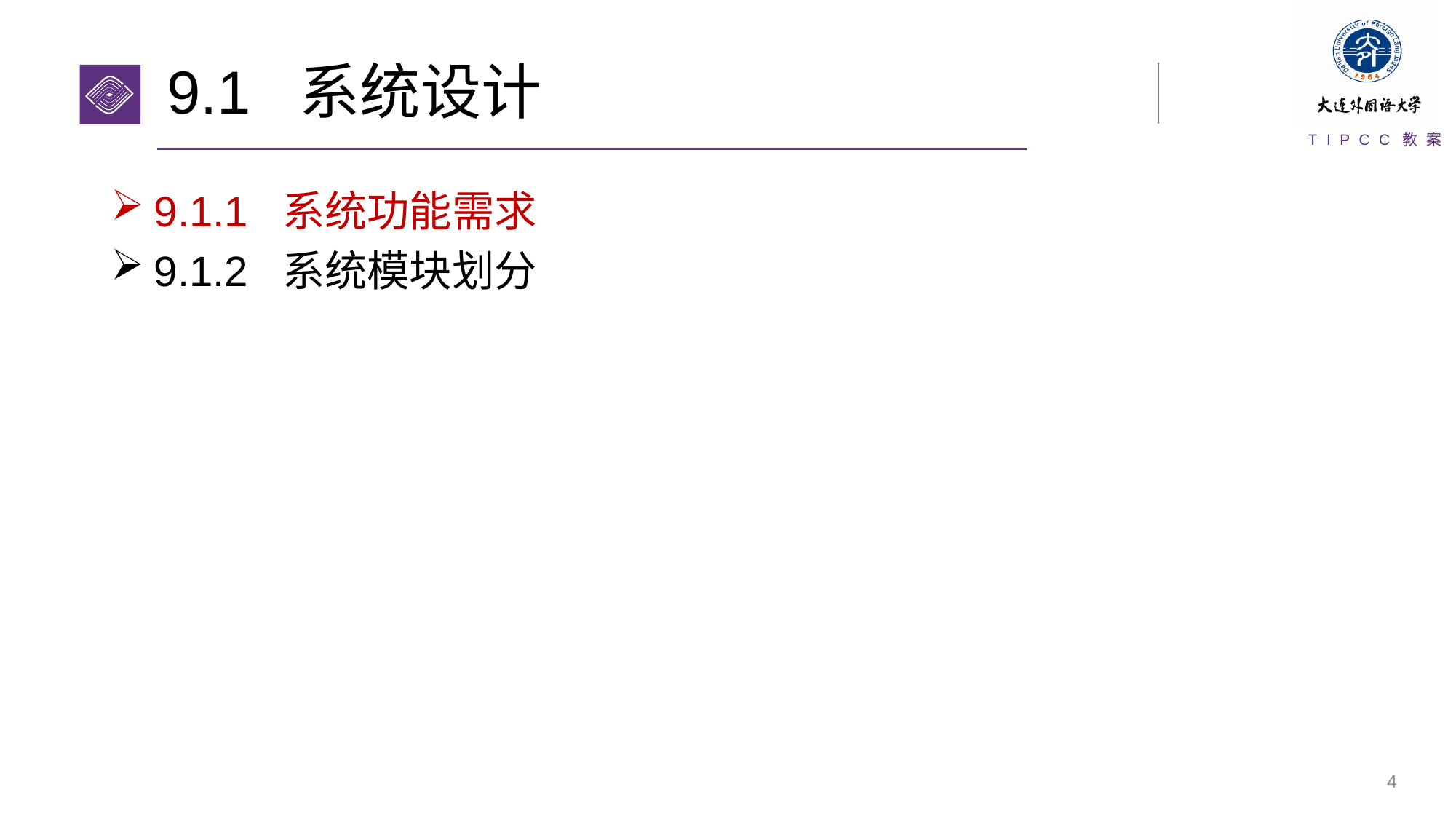

# 9.1  系统设计
9.1.1  系统功能需求
9.1.2  系统模块划分
4